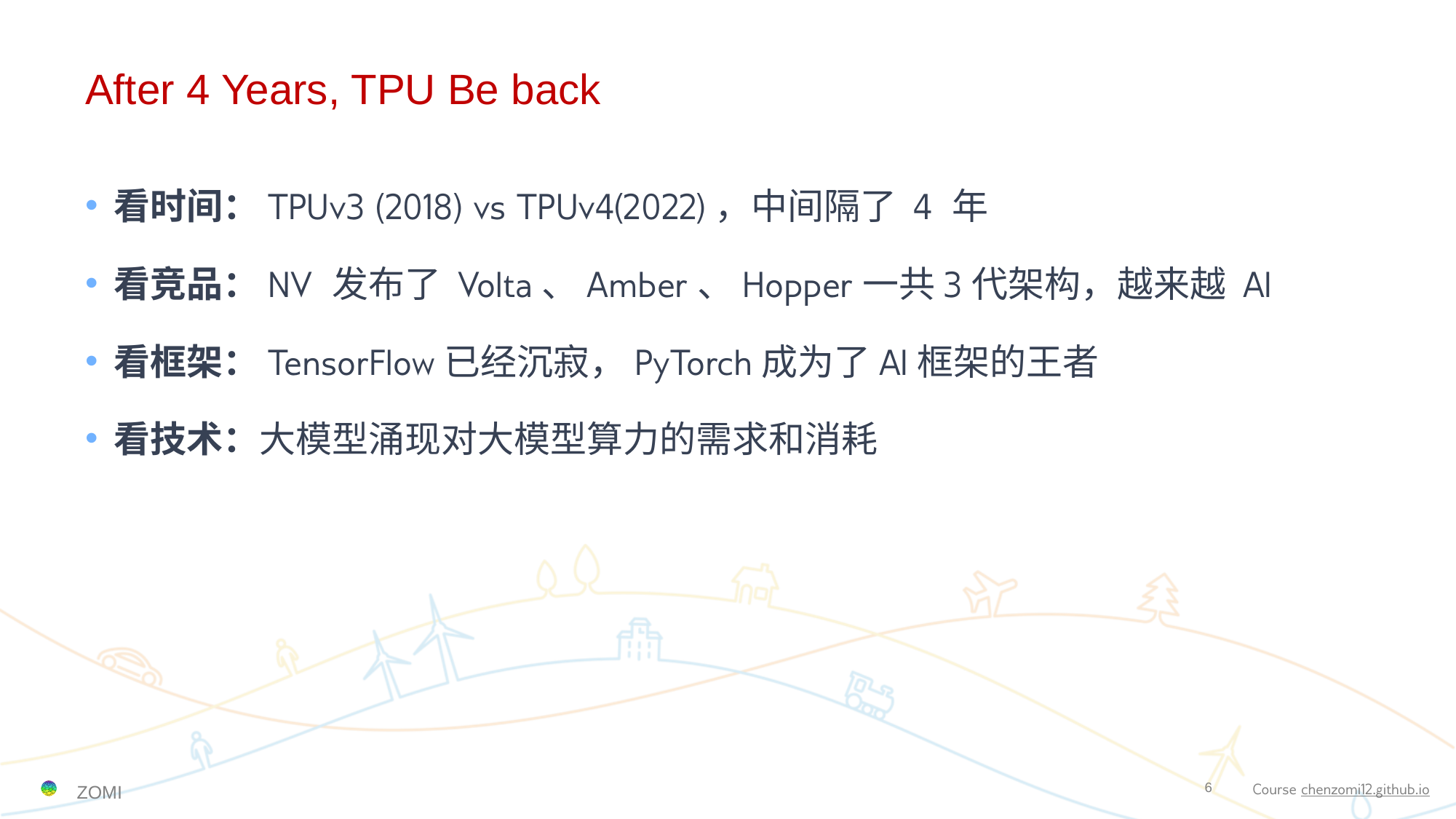

# After 4 Years, TPU Be back
看时间：TPUv3 (2018) vs TPUv4(2022)，中间隔了 4 年
看竞品：NV 发布了 Volta、Amber、Hopper一共3代架构，越来越 AI
看框架：TensorFlow已经沉寂，PyTorch成为了AI框架的王者
看技术：大模型涌现对大模型算力的需求和消耗